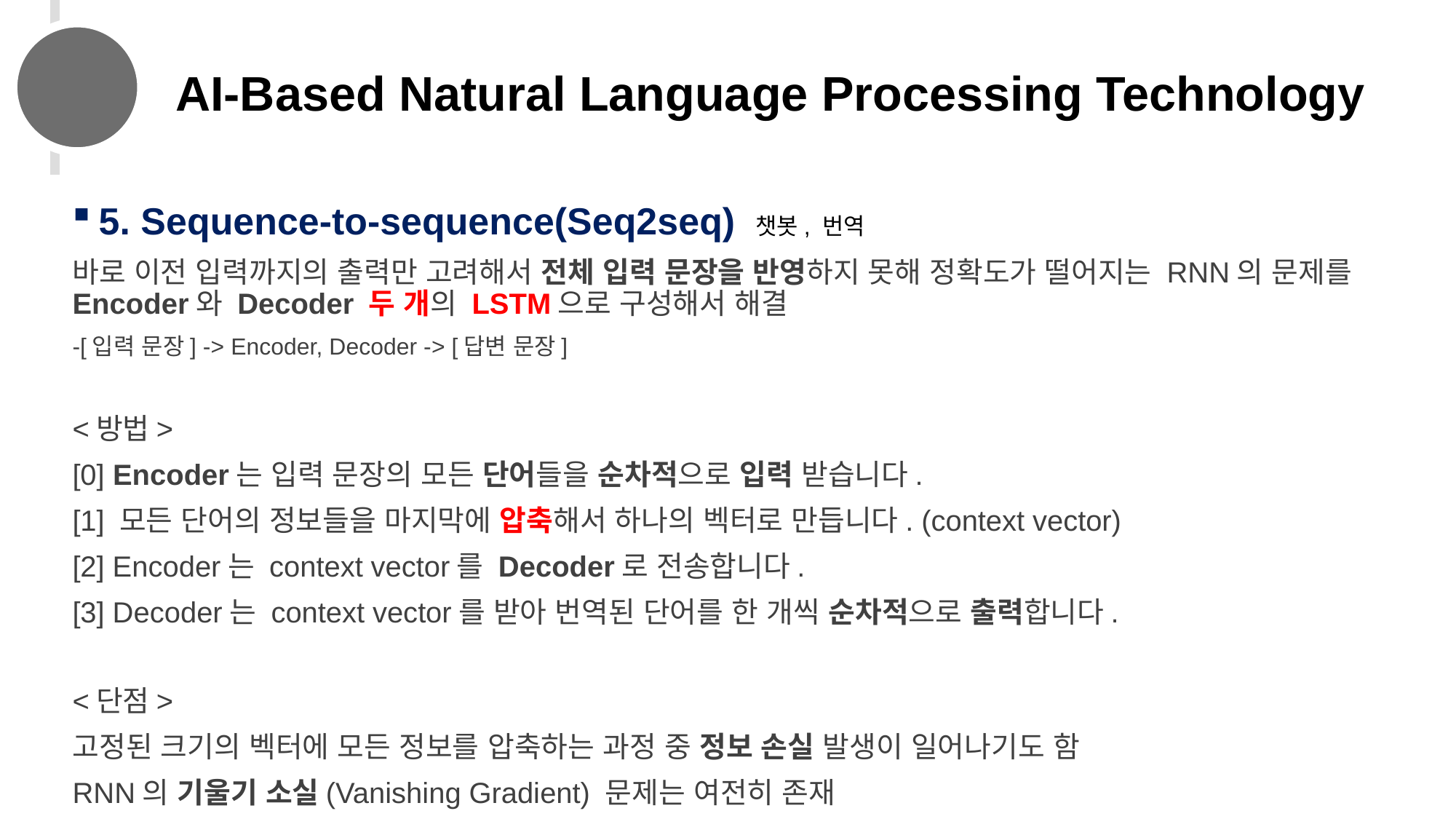

# AI-Based Natural Language Processing Technology
5. Sequence-to-sequence(Seq2seq) 챗봇, 번역
바로 이전 입력까지의 출력만 고려해서 전체 입력 문장을 반영하지 못해 정확도가 떨어지는 RNN의 문제를 Encoder와 Decoder 두 개의 LSTM으로 구성해서 해결
-[입력 문장] -> Encoder, Decoder -> [답변 문장]

<방법>
[0] Encoder는 입력 문장의 모든 단어들을 순차적으로 입력 받습니다.
[1] 모든 단어의 정보들을 마지막에 압축해서 하나의 벡터로 만듭니다. (context vector)
[2] Encoder는 context vector를 Decoder로 전송합니다.
[3] Decoder는 context vector를 받아 번역된 단어를 한 개씩 순차적으로 출력합니다.

<단점>
고정된 크기의 벡터에 모든 정보를 압축하는 과정 중 정보 손실 발생이 일어나기도 함
RNN의 기울기 소실(Vanishing Gradient) 문제는 여전히 존재